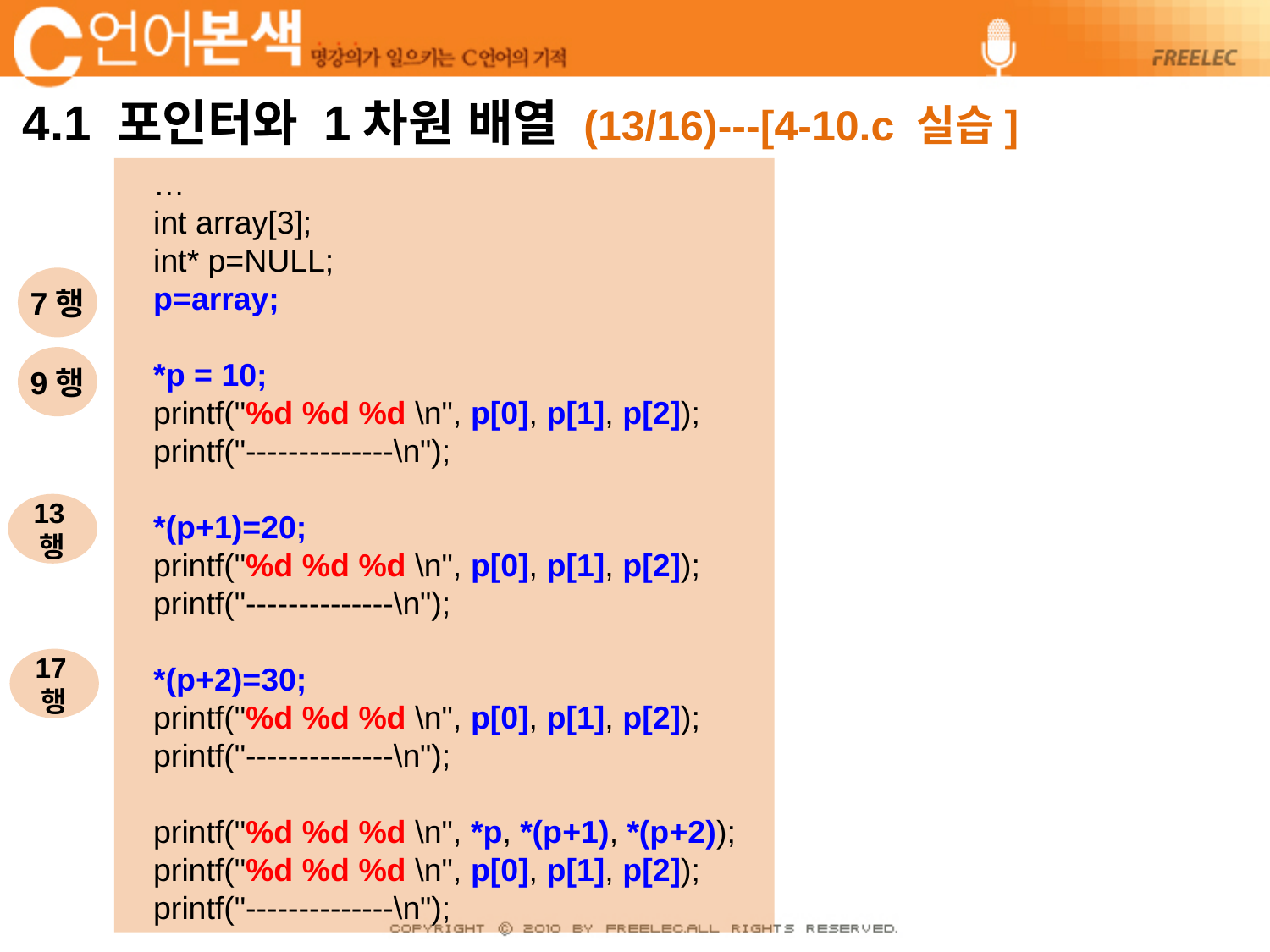

# 4.1 포인터와 1차원 배열 (13/16)---[4-10.c 실습]
   …
   int array[3];
   int* p=NULL;
   p=array;

   *p = 10;
   printf("%d %d %d \n", p[0], p[1], p[2]);
   printf("--------------\n");

   *(p+1)=20;
   printf("%d %d %d \n", p[0], p[1], p[2]);
   printf("--------------\n");

   *(p+2)=30;
   printf("%d %d %d \n", p[0], p[1], p[2]);
   printf("--------------\n");

   printf("%d %d %d \n", *p, *(p+1), *(p+2));
   printf("%d %d %d \n", p[0], p[1], p[2]);
   printf("--------------\n");

7행
9행
13행
17행